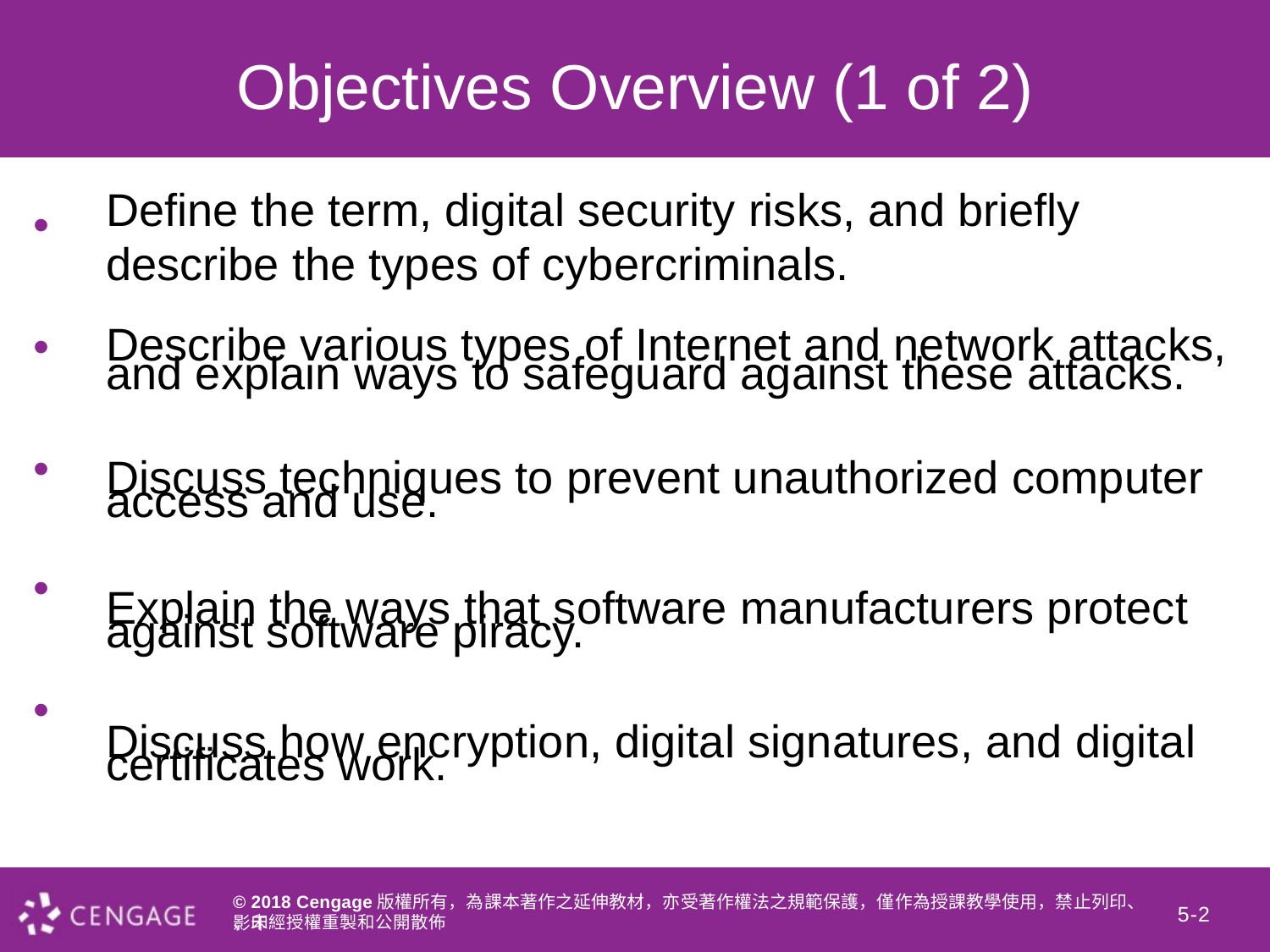

Objectives Overview (1 of 2)
•
Define the term, digital security risks, and briefly describe the types of cybercriminals.
Describe various types of Internet and network attacks,
and explain ways to safeguard against these attacks.
Discuss techniques to prevent unauthorized computer
access and use.
Explain the ways that software manufacturers protect
against software piracy.
Discuss how encryption, digital signatures, and digital
certificates work.
•
•
•
•

© 2018 Cengage版權所有，為課本著作之延伸教材，亦受著作權法之規範保護，僅作為授課教學使用，禁止列印、影印
5-2
、未經授權重製和公開散佈